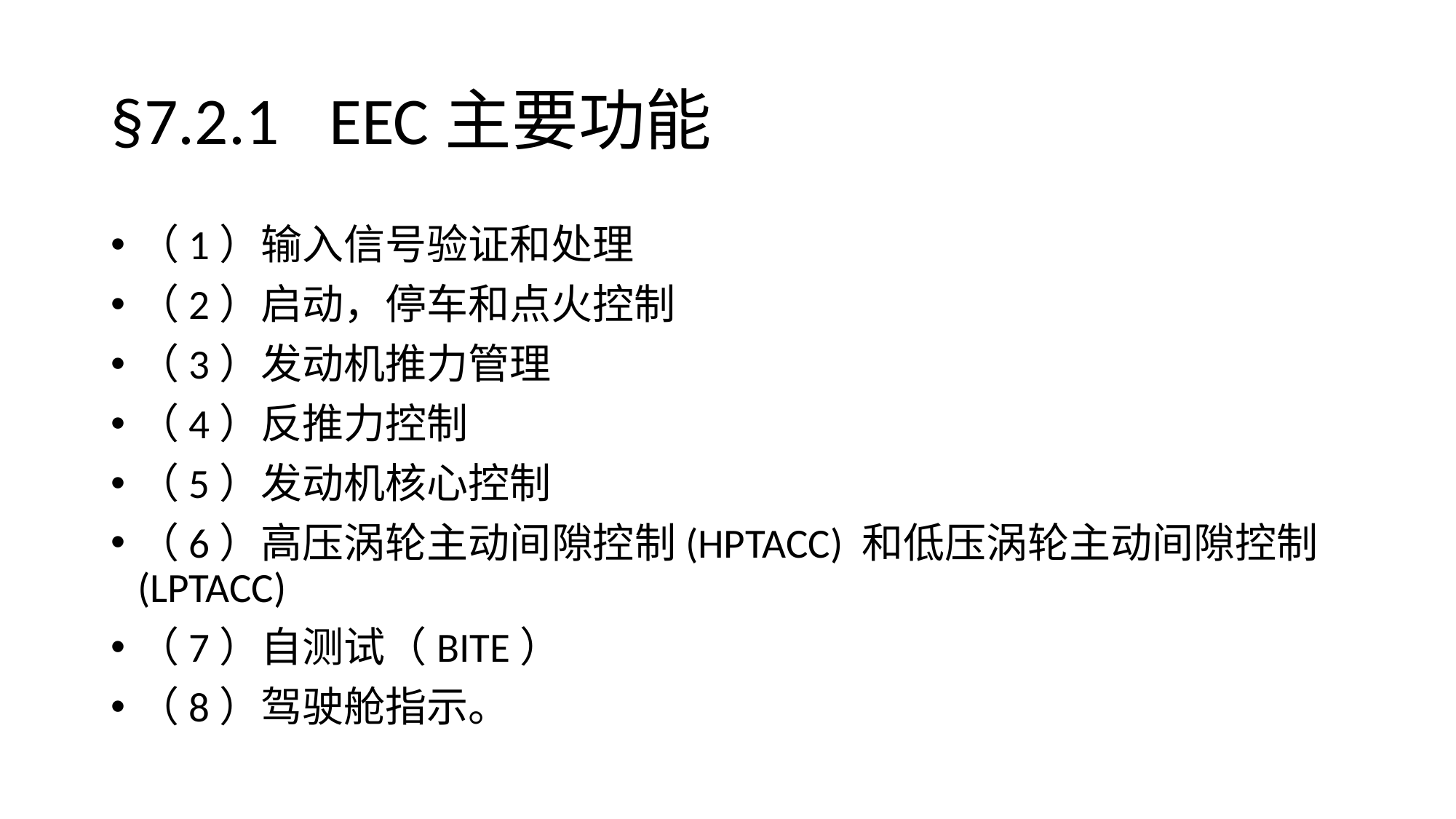

# §7.2.1	EEC主要功能
（1）输入信号验证和处理
（2）启动，停车和点火控制
（3）发动机推力管理
（4）反推力控制
（5）发动机核心控制
（6）高压涡轮主动间隙控制(HPTACC) 和低压涡轮主动间隙控制(LPTACC)
（7）自测试（BITE）
（8）驾驶舱指示。